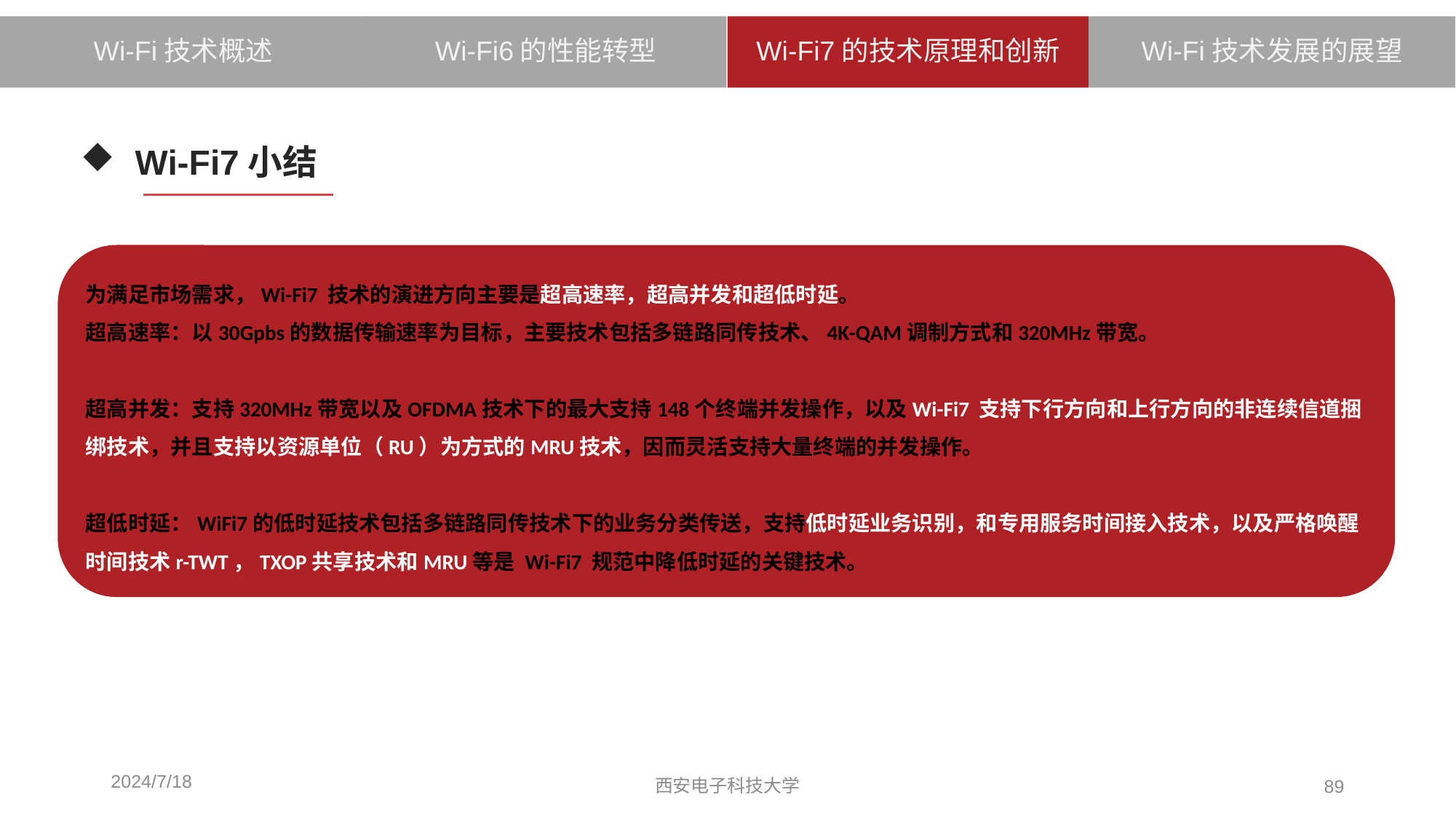

Wi-Fi6的性能转型
Wi-Fi7的技术原理和创新
Wi-Fi技术发展的展望
Wi-Fi技术概述
# Wi-Fi7小结
为满足市场需求，Wi-Fi7 技术的演进方向主要是超高速率，超高并发和超低时延。
超高速率：以30Gpbs的数据传输速率为目标，主要技术包括多链路同传技术、4K-QAM调制方式和320MHz带宽。

超高并发：支持320MHz带宽以及OFDMA技术下的最大支持148个终端并发操作，以及Wi-Fi7 支持下行方向和上行方向的非连续信道捆绑技术，并且支持以资源单位（RU）为方式的MRU技术，因而灵活支持大量终端的并发操作。

超低时延：WiFi7的低时延技术包括多链路同传技术下的业务分类传送，支持低时延业务识别，和专用服务时间接入技术，以及严格唤醒时间技术r-TWT，TXOP共享技术和MRU等是 Wi-Fi7 规范中降低时延的关键技术。
2024/7/18
西安电子科技大学
89